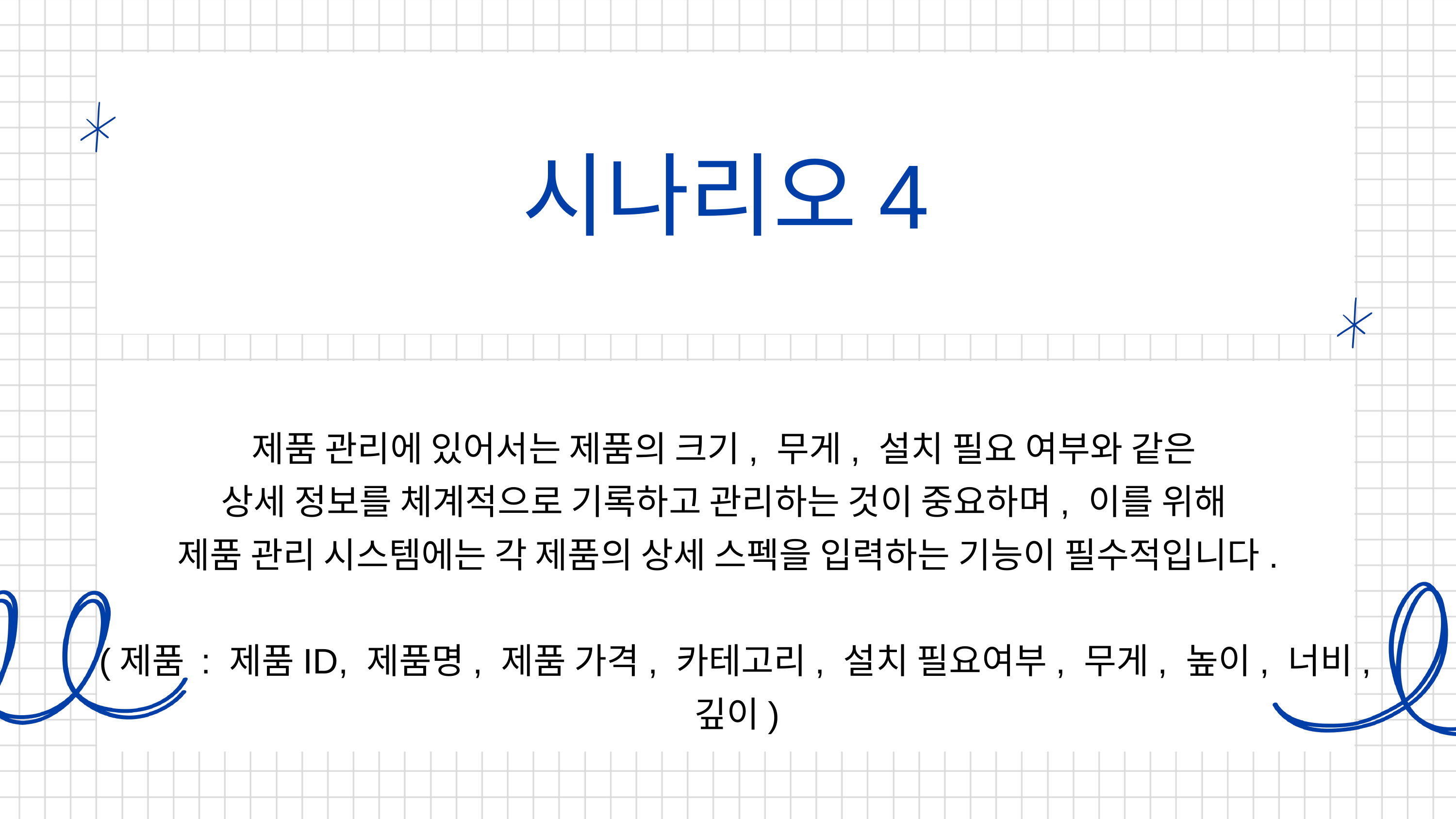

시나리오4

제품 관리에 있어서는 제품의 크기, 무게, 설치 필요 여부와 같은
상세 정보를 체계적으로 기록하고 관리하는 것이 중요하며, 이를 위해
제품 관리 시스템에는 각 제품의 상세 스펙을 입력하는 기능이 필수적입니다.

(제품 : 제품ID, 제품명, 제품 가격, 카테고리, 설치 필요여부, 무게, 높이, 너비, 깊이)